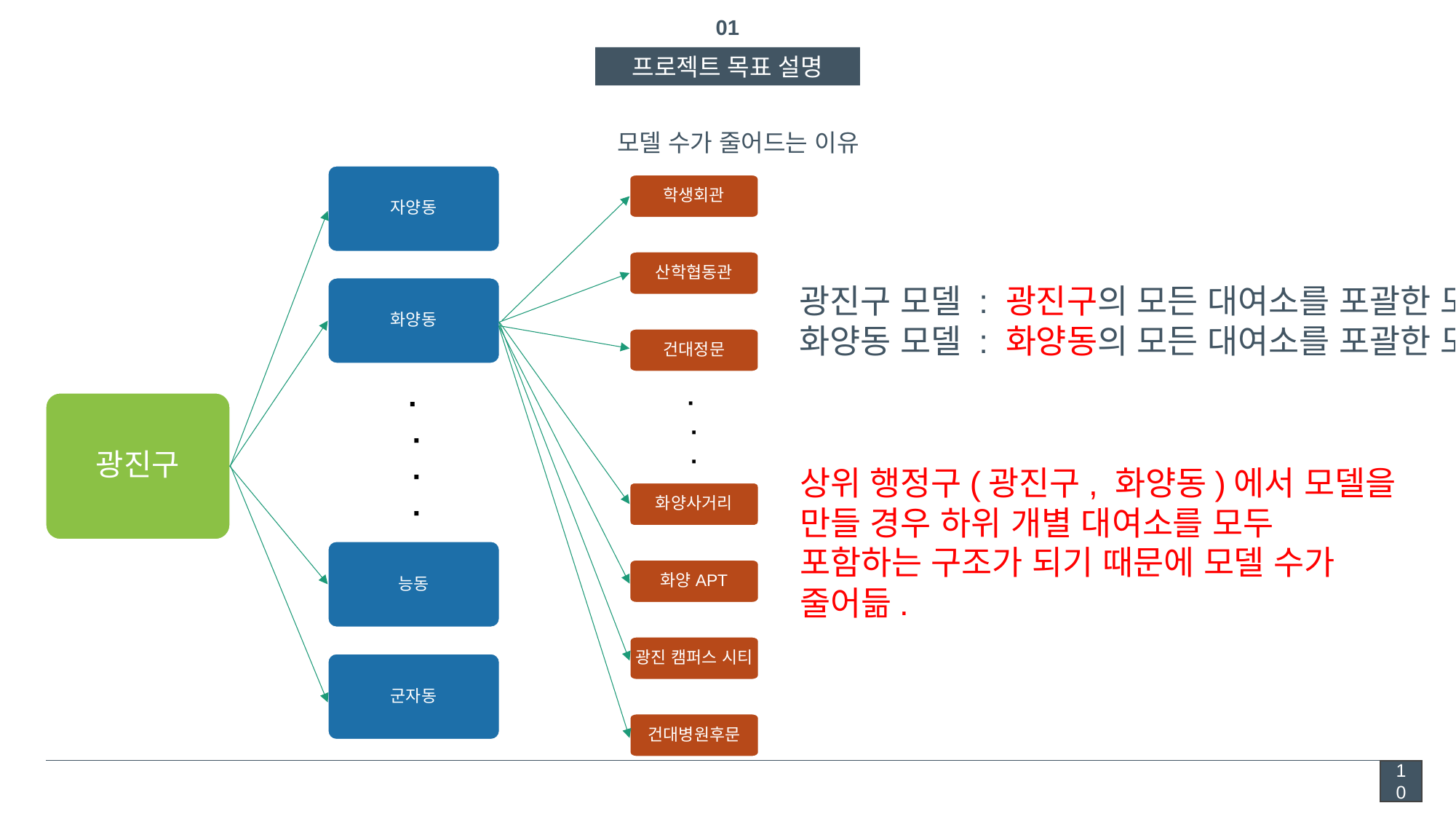

01
프로젝트 목표 설명
모델 수가 줄어드는 이유

자양동
학생회관
산학협동관
화양동
건대정문
광진구
화양사거리
능동
화양APT
광진 캠퍼스 시티
군자동
건대병원후문
광진구 모델 : 광진구의 모든 대여소를 포괄한 모델
화양동 모델 : 화양동의 모든 대여소를 포괄한 모델
∙
∙
∙
∙

∙
∙
∙

상위 행정구(광진구, 화양동)에서 모델을 만들 경우 하위 개별 대여소를 모두 포함하는 구조가 되기 때문에 모델 수가 줄어듦.
10